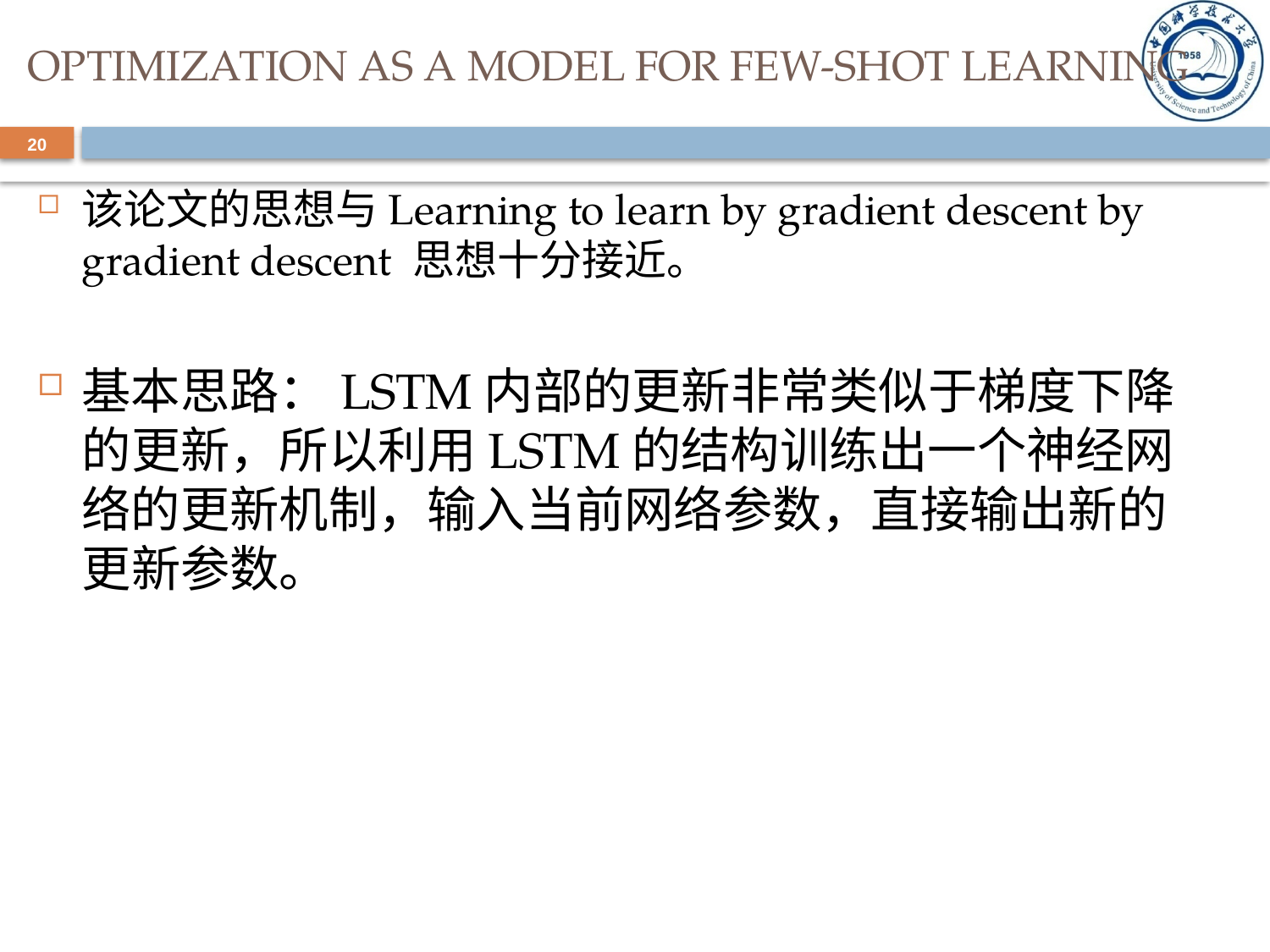

# OPTIMIZATION AS A MODEL FOR FEW-SHOT LEARNING
20
该论文的思想与Learning to learn by gradient descent by gradient descent 思想十分接近。

基本思路：LSTM内部的更新非常类似于梯度下降的更新，所以利用LSTM的结构训练出一个神经网络的更新机制，输入当前网络参数，直接输出新的更新参数。